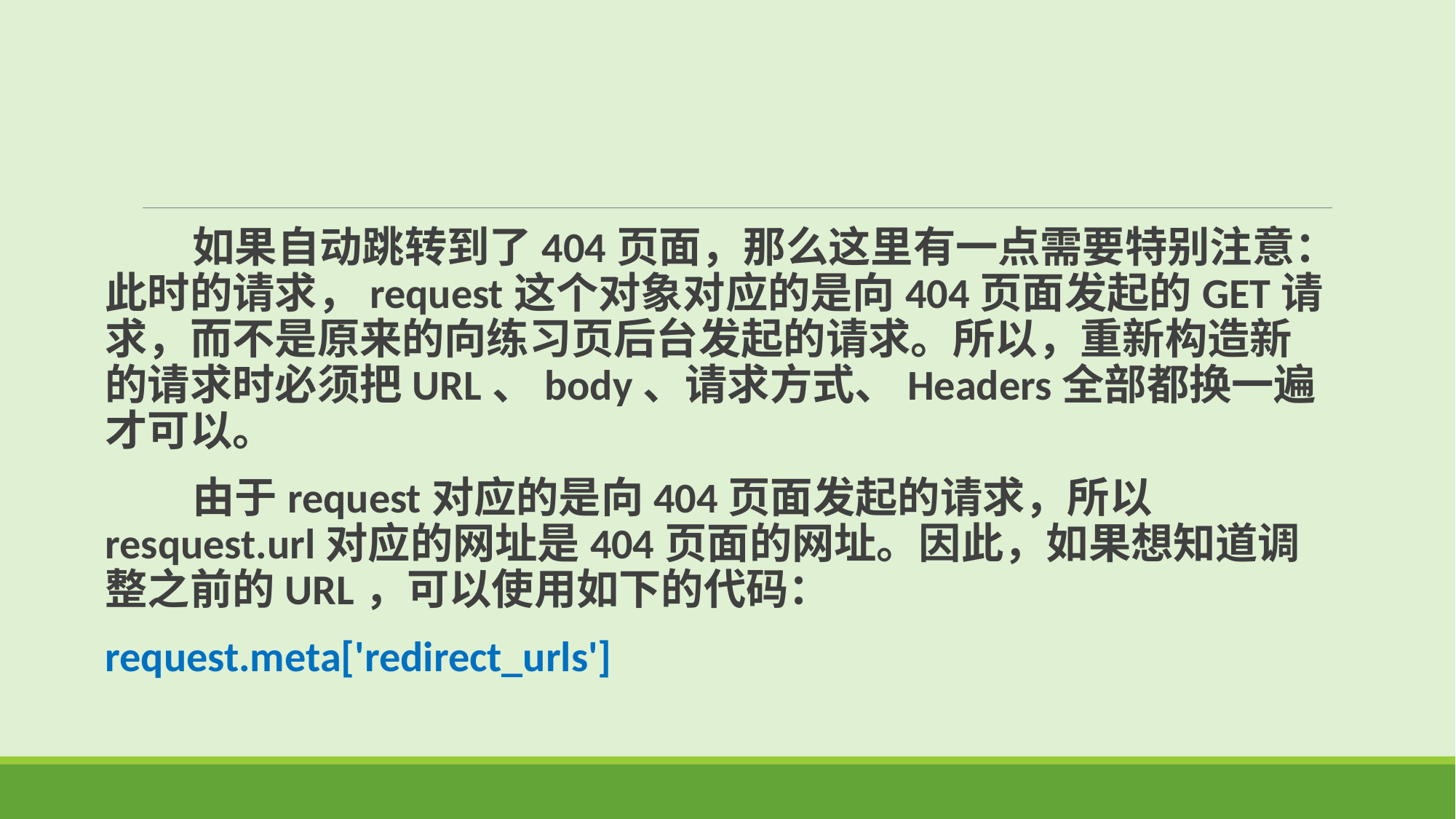

如果自动跳转到了404页面，那么这里有一点需要特别注意：此时的请求，request这个对象对应的是向404页面发起的GET请求，而不是原来的向练习页后台发起的请求。所以，重新构造新的请求时必须把URL、body、请求方式、Headers全部都换一遍才可以。
        由于request对应的是向404页面发起的请求，所以resquest.url对应的网址是404页面的网址。因此，如果想知道调整之前的URL，可以使用如下的代码：
request.meta['redirect_urls']